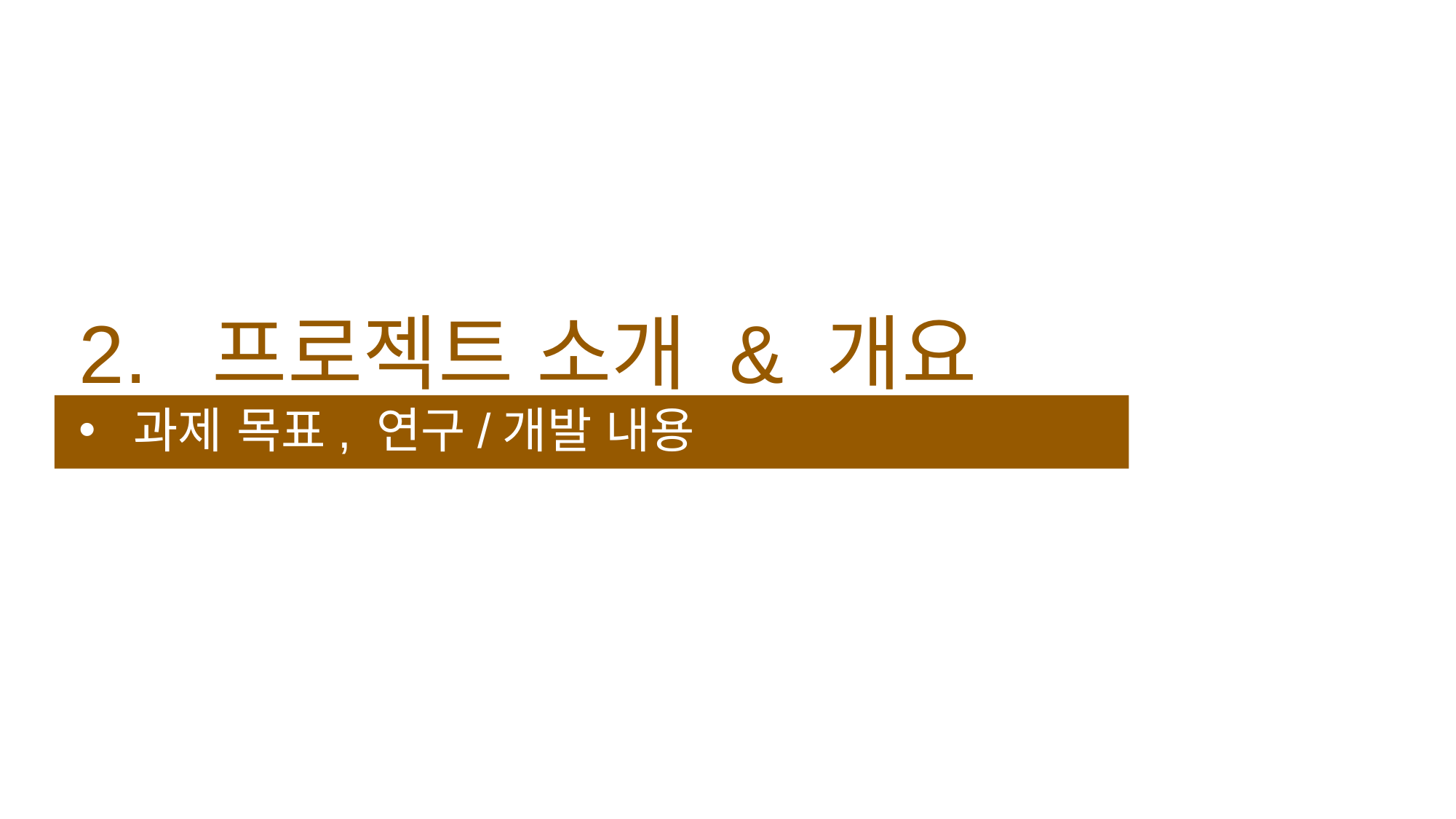

2.  프로젝트 소개 & 개요
과제 목표, 연구/개발 내용